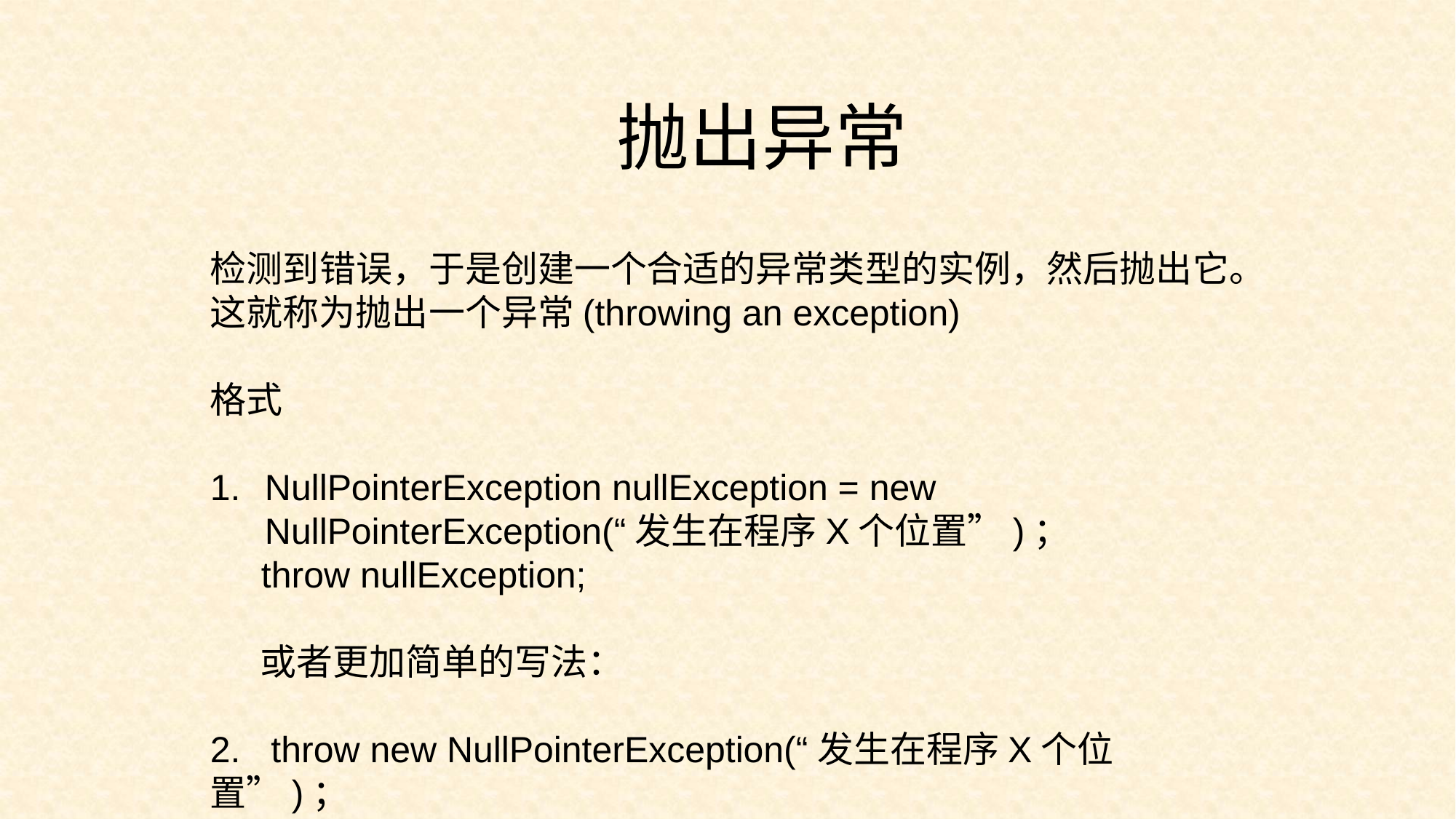

抛出异常
检测到错误，于是创建一个合适的异常类型的实例，然后抛出它。这就称为抛出一个异常(throwing an exception)

格式

NullPointerException nullException = new NullPointerException(“发生在程序X个位置”)；
     throw nullException;

     或者更加简单的写法：

2.   throw new NullPointerException(“发生在程序X个位置”)；